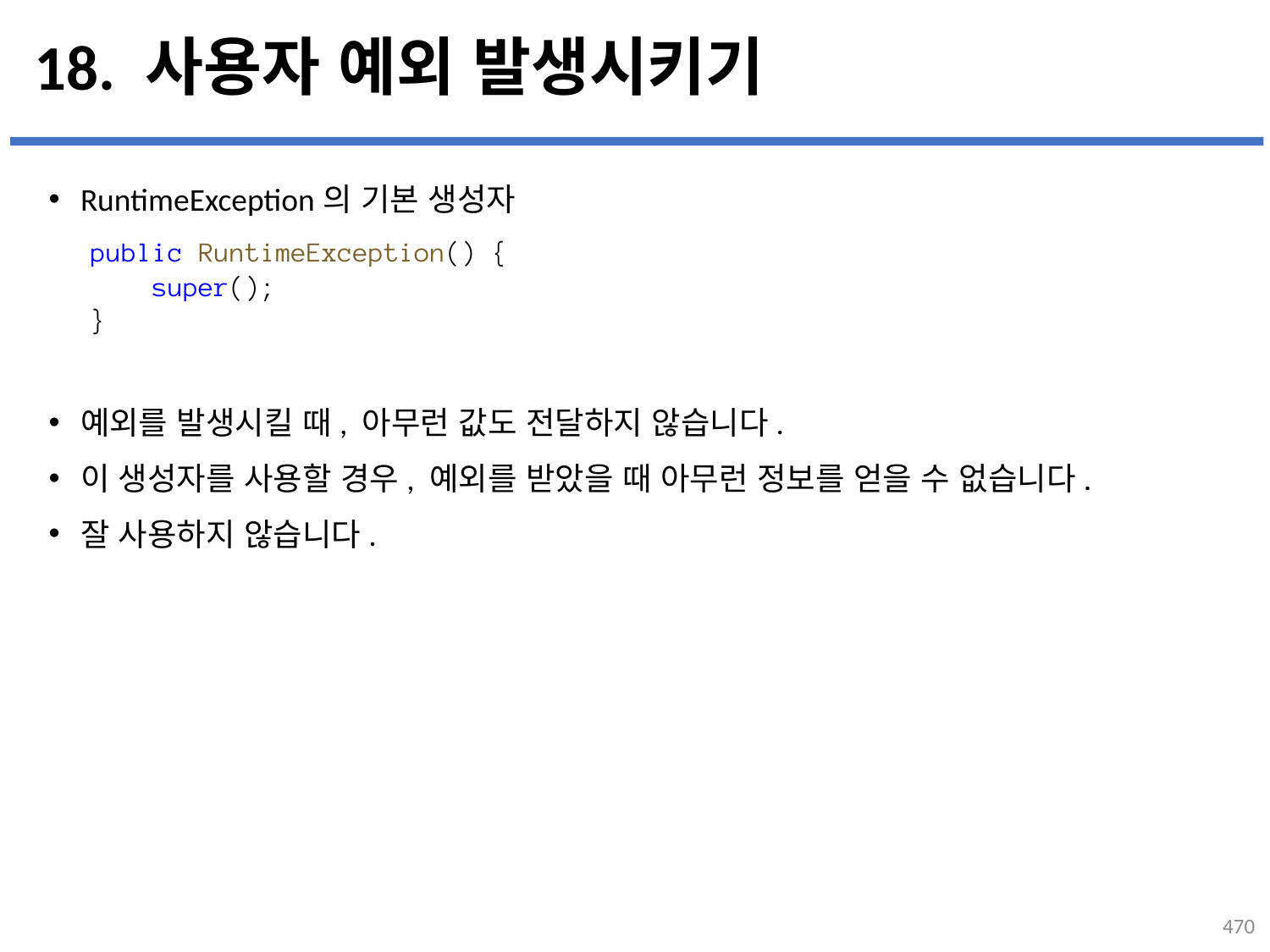

# 18. 사용자 예외 발생시키기
RuntimeException의 기본 생성자

예외를 발생시킬 때, 아무런 값도 전달하지 않습니다.
이 생성자를 사용할 경우, 예외를 받았을 때 아무런 정보를 얻을 수 없습니다.
잘 사용하지 않습니다.

public RuntimeException() {
    super();
}
...

설명
470